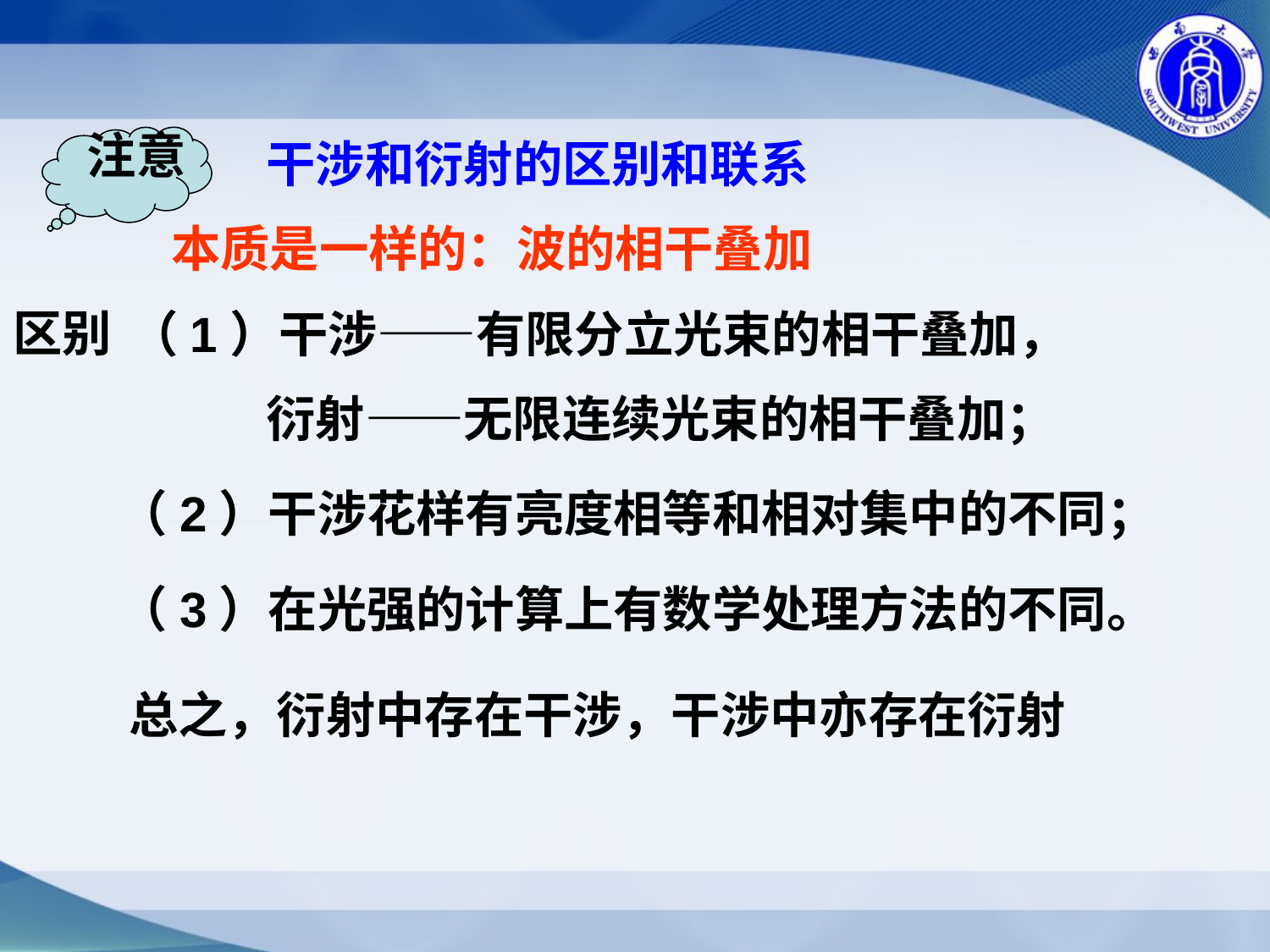

注意

干涉和衍射的区别和联系
本质是一样的：波的相干叠加
区别
（1）干涉——有限分立光束的相干叠加，
衍射——无限连续光束的相干叠加；
（2）干涉花样有亮度相等和相对集中的不同；
（3）在光强的计算上有数学处理方法的不同。
总之，衍射中存在干涉，干涉中亦存在衍射